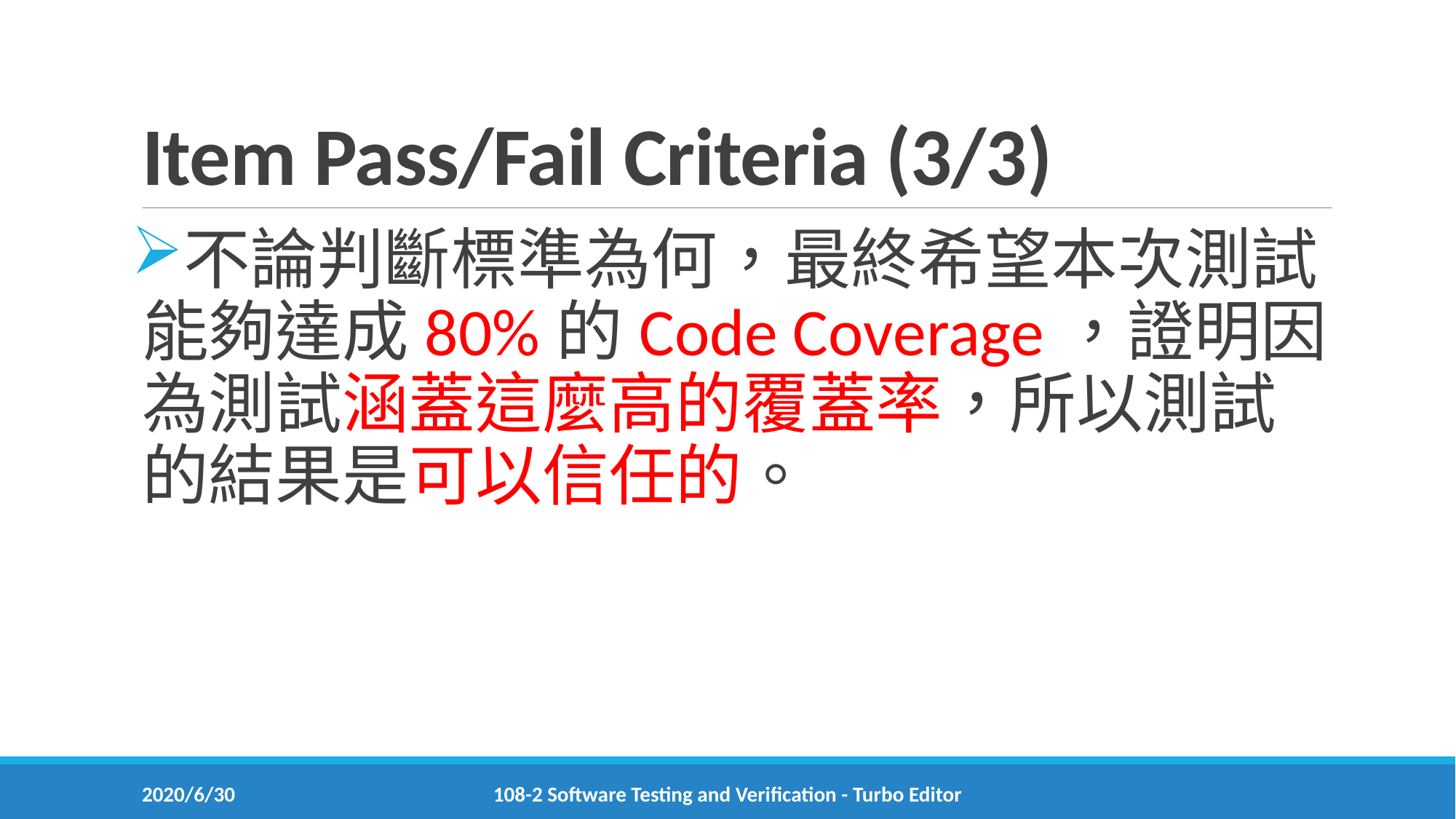

# Item Pass/Fail Criteria (3/3)
不論判斷標準為何，最終希望本次測試能夠達成80%的Code Coverage，證明因為測試涵蓋這麼高的覆蓋率，所以測試的結果是可以信任的。
2020/6/30
108-2 Software Testing and Verification - Turbo Editor